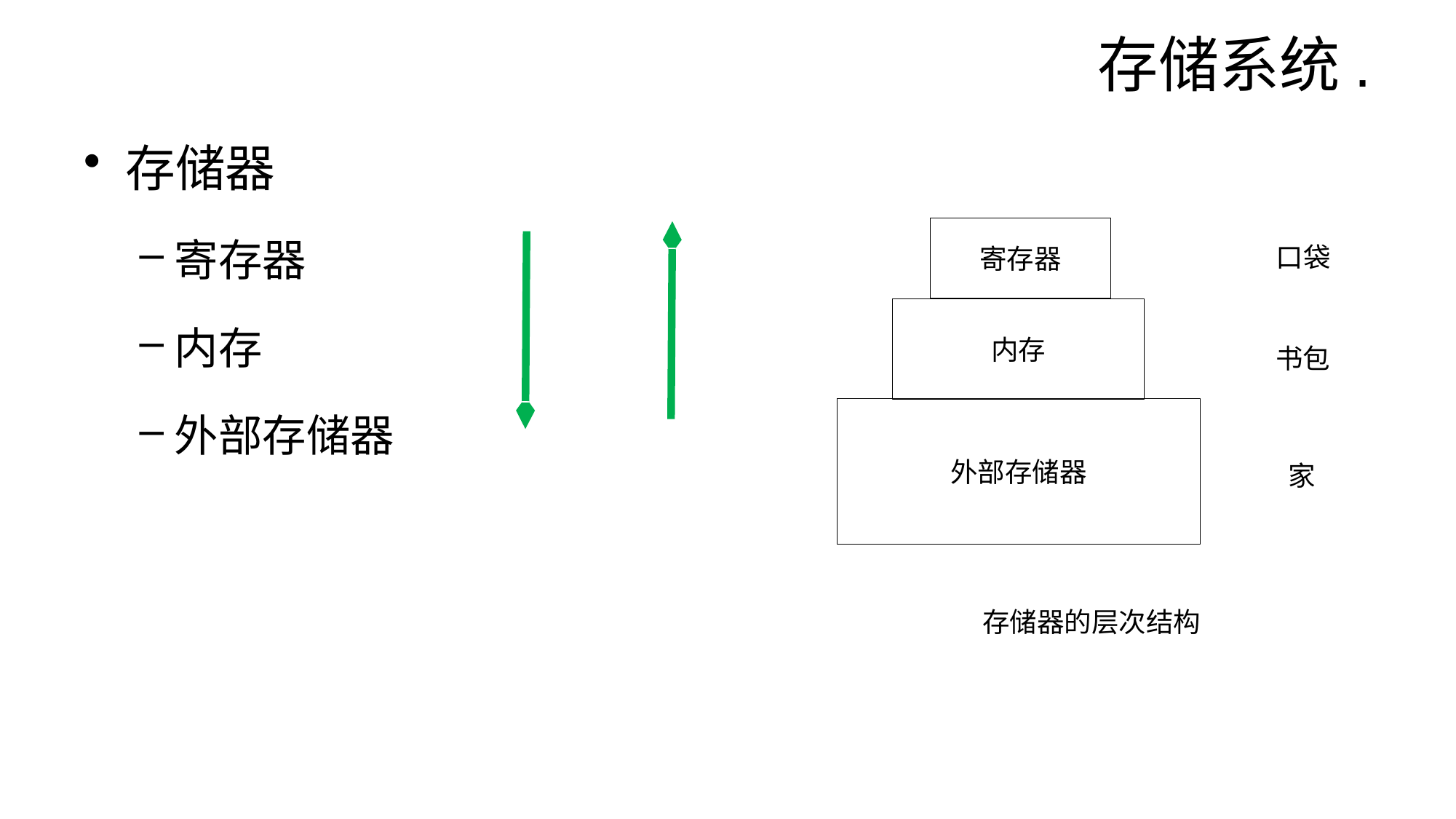

# 存储系统.
存储器
寄存器
内存
外部存储器
口袋
寄存器
内存
书包
外部存储器
家
存储器的层次结构